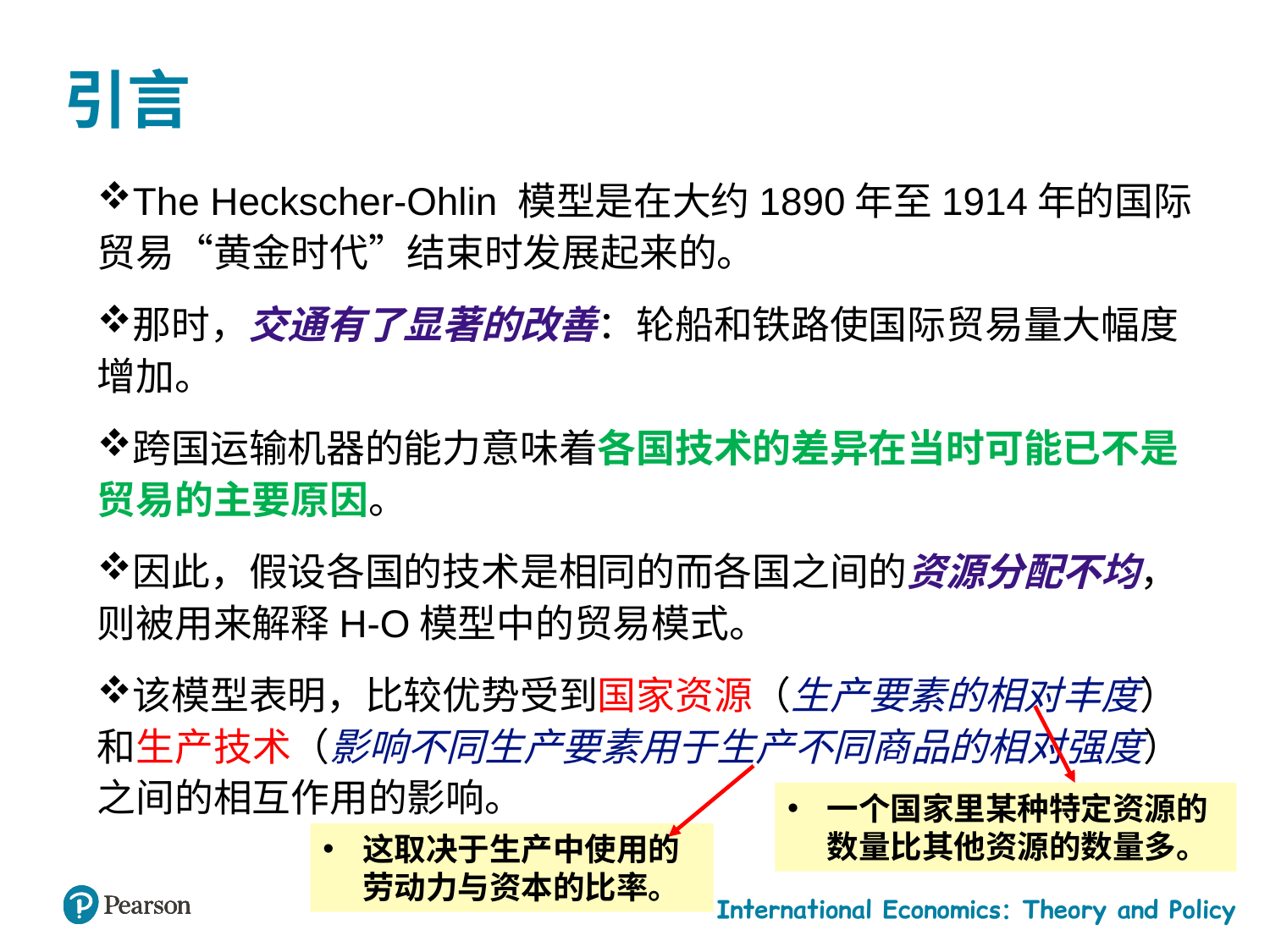

# 引言
The Heckscher-Ohlin 模型是在大约1890年至1914年的国际贸易“黄金时代”结束时发展起来的。
那时，交通有了显著的改善：轮船和铁路使国际贸易量大幅度增加。
跨国运输机器的能力意味着各国技术的差异在当时可能已不是贸易的主要原因。
因此，假设各国的技术是相同的而各国之间的资源分配不均，则被用来解释H-O模型中的贸易模式。
该模型表明，比较优势受到国家资源（生产要素的相对丰度）和生产技术（影响不同生产要素用于生产不同商品的相对强度）之间的相互作用的影响。
一个国家里某种特定资源的数量比其他资源的数量多。
这取决于生产中使用的劳动力与资本的比率。